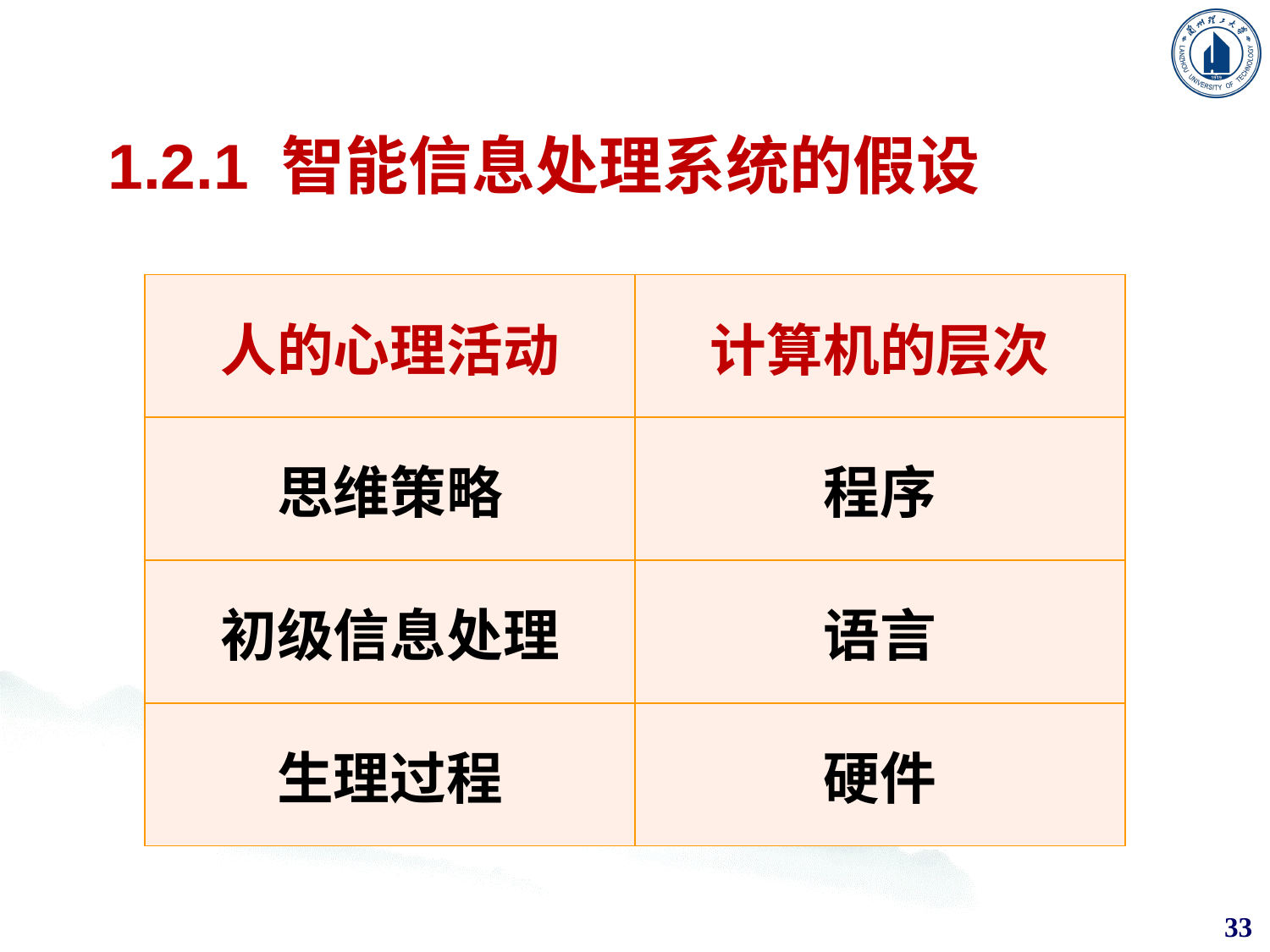

# 1.2.1 智能信息处理系统的假设
| 人的心理活动 | 计算机的层次 |
| --- | --- |
| 思维策略 | 程序 |
| 初级信息处理 | 语言 |
| 生理过程 | 硬件 |
33